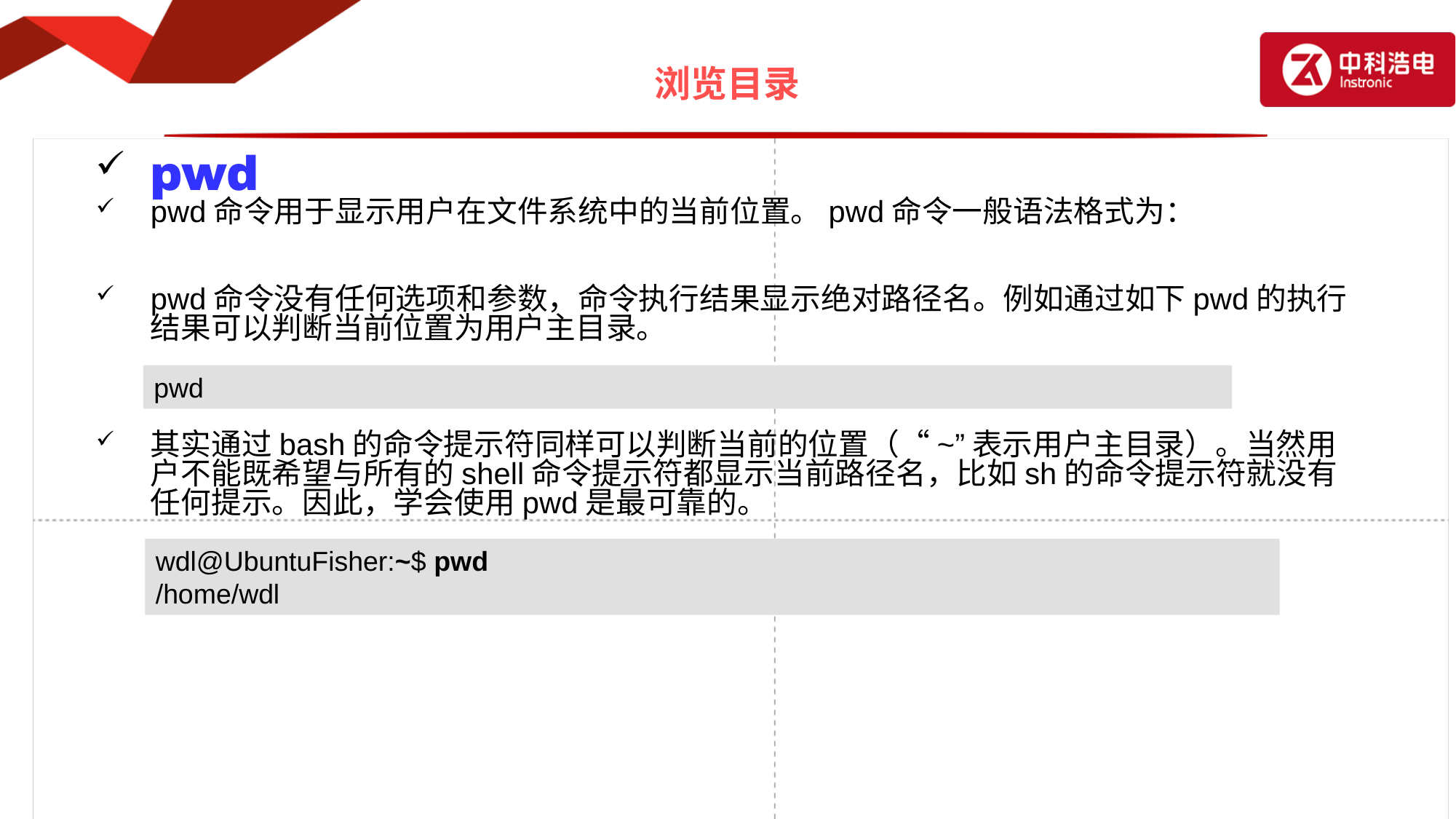

# 浏览目录
pwd
pwd命令用于显示用户在文件系统中的当前位置。pwd命令一般语法格式为：

pwd命令没有任何选项和参数，命令执行结果显示绝对路径名。例如通过如下pwd的执行结果可以判断当前位置为用户主目录。

其实通过bash的命令提示符同样可以判断当前的位置（“~”表示用户主目录）。当然用户不能既希望与所有的shell命令提示符都显示当前路径名，比如sh的命令提示符就没有任何提示。因此，学会使用pwd是最可靠的。
pwd
wdl@UbuntuFisher:~$ pwd
/home/wdl